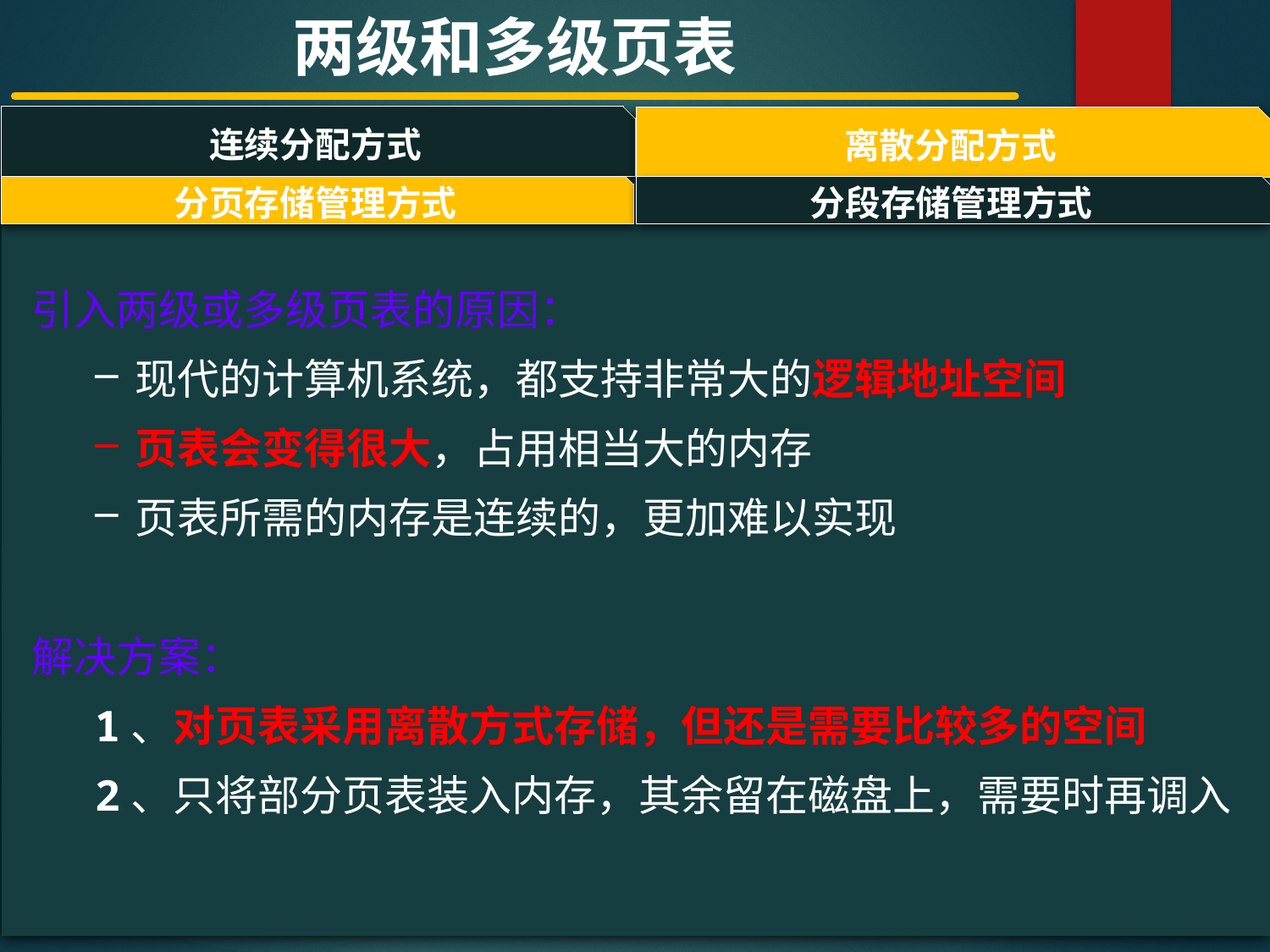

两级和多级页表
连续分配方式
离散分配方式
#
分页存储管理方式
分段存储管理方式
引入两级或多级页表的原因：
现代的计算机系统，都支持非常大的逻辑地址空间
页表会变得很大，占用相当大的内存
页表所需的内存是连续的，更加难以实现

解决方案：
1、对页表采用离散方式存储，但还是需要比较多的空间
2、只将部分页表装入内存，其余留在磁盘上，需要时再调入